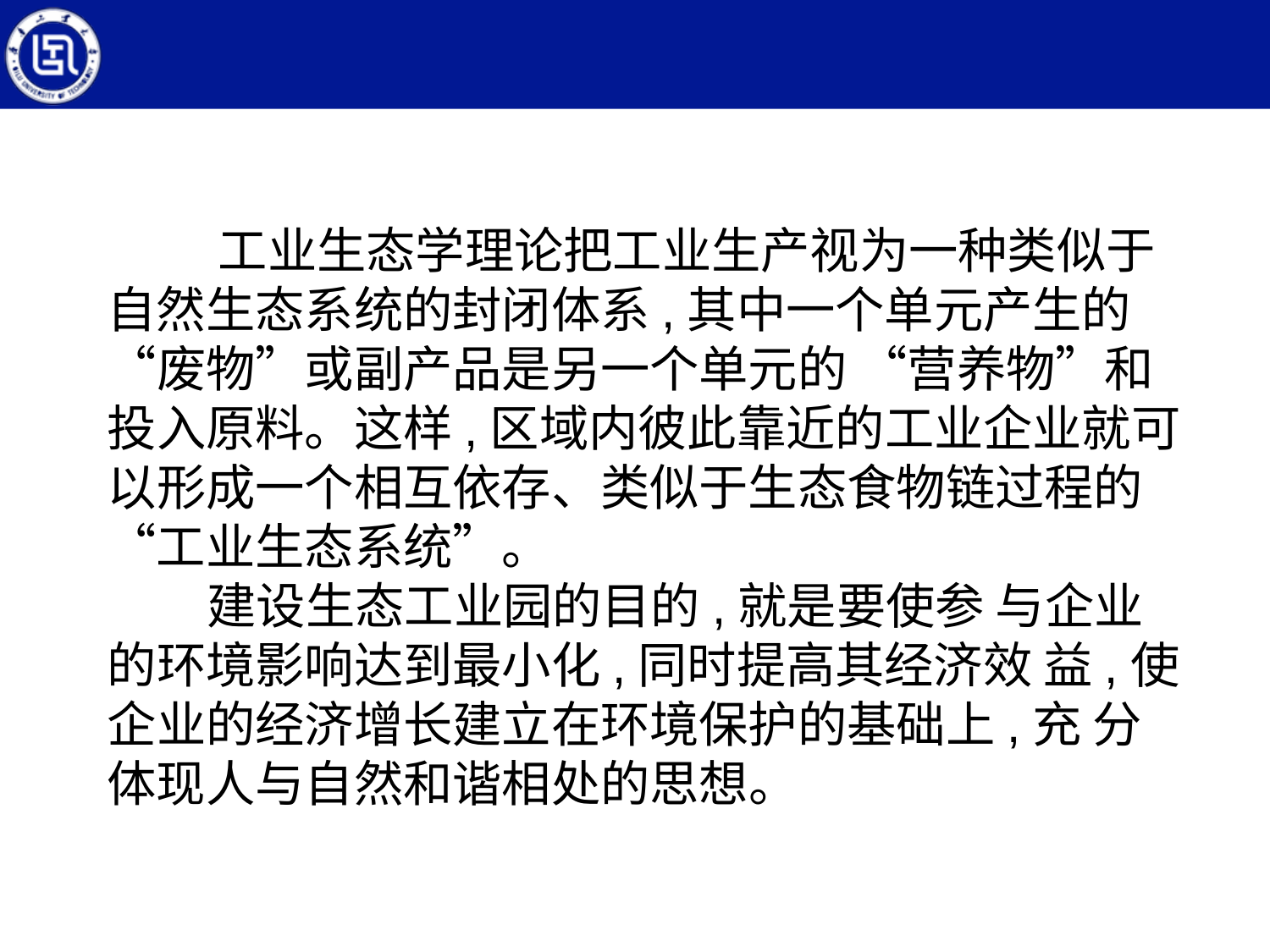

工业生态学理论把工业生产视为一种类似于自然生态系统的封闭体系,其中一个单元产生的 “废物”或副产品是另一个单元的 “营养物”和投入原料。这样,区域内彼此靠近的工业企业就可以形成一个相互依存、类似于生态食物链过程的 “工业生态系统”。
        建设生态工业园的目的,就是要使参 与企业的环境影响达到最小化,同时提高其经济效 益,使企业的经济增长建立在环境保护的基础上,充 分体现人与自然和谐相处的思想。